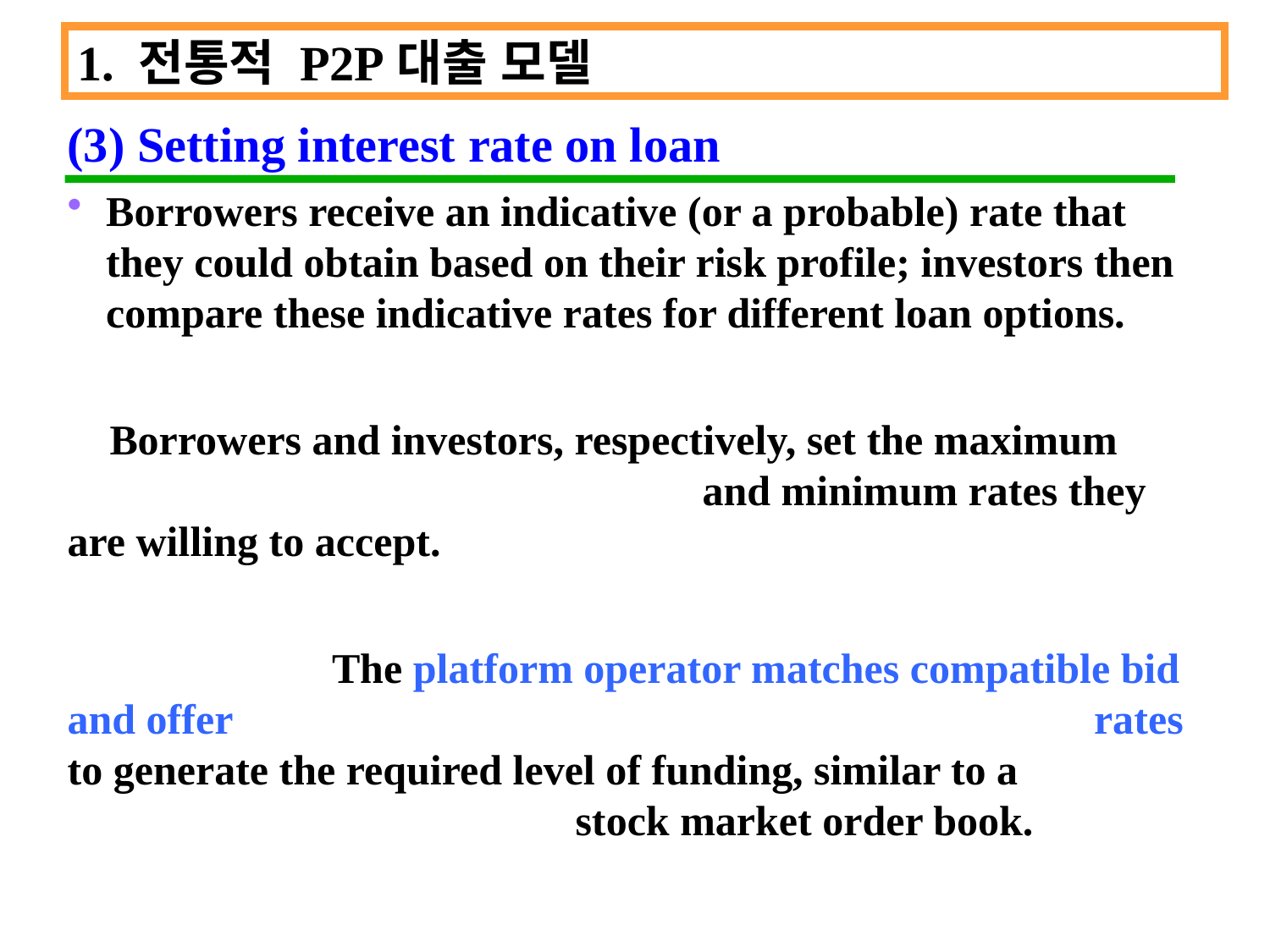

1. 전통적 P2P대출 모델
(3) Setting interest rate on loan
Borrowers receive an indicative (or a probable) rate that they could obtain based on their risk profile; investors then compare these indicative rates for different loan options.

    Borrowers and investors, respectively, set the maximum    						and minimum rates they are willing to accept.

		 The platform operator matches compatible bid and offer 							 rates to generate the required level of funding, similar to a 						stock market order book.